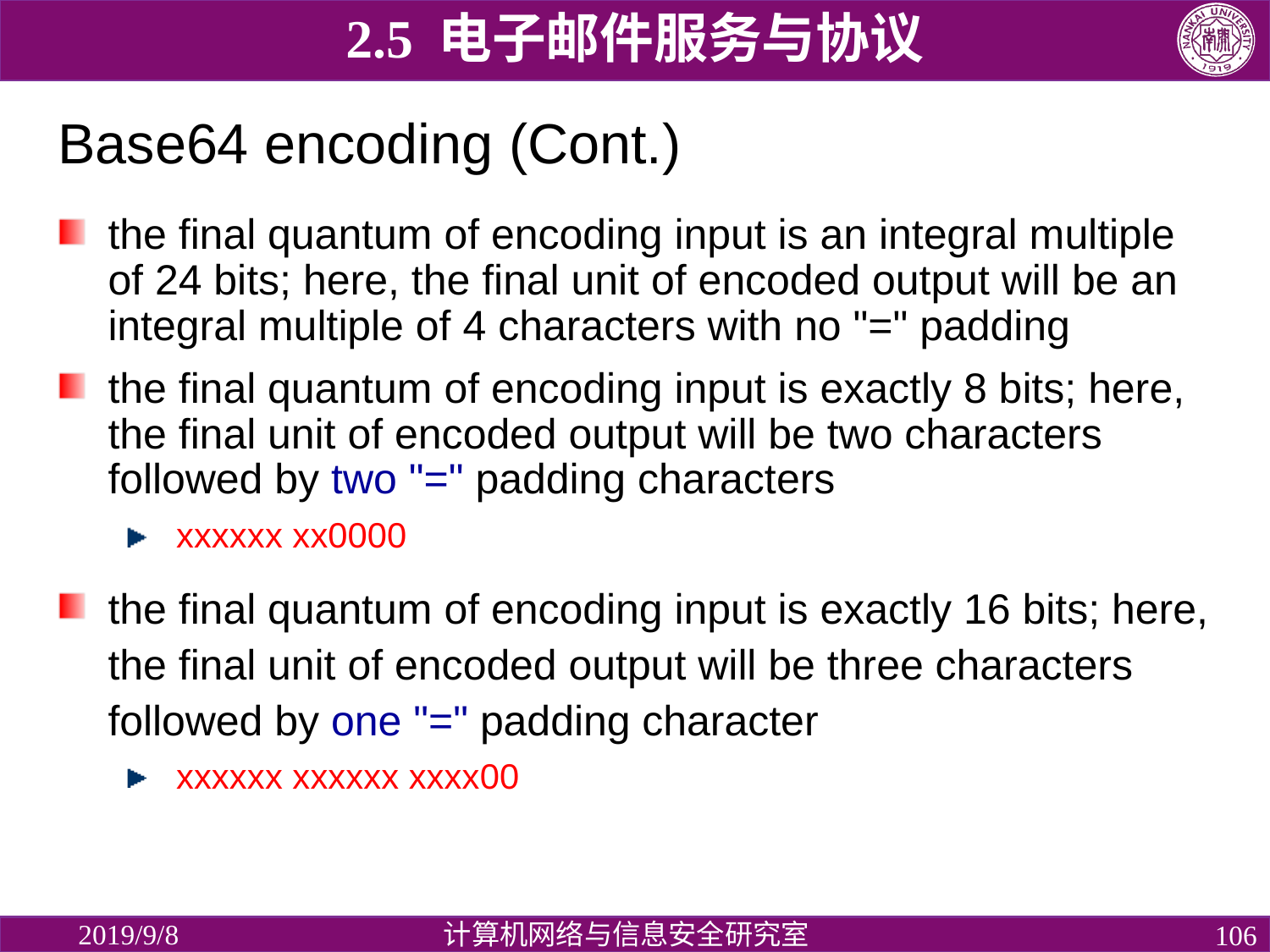

2.5 电子邮件服务与协议
# Base64 encoding (Cont.)
the final quantum of encoding input is an integral multiple of 24 bits; here, the final unit of encoded output will be an integral multiple of 4 characters with no "=" padding
the final quantum of encoding input is exactly 8 bits; here, the final unit of encoded output will be two characters followed by two "=" padding characters
xxxxxx xx0000
the final quantum of encoding input is exactly 16 bits; here, the final unit of encoded output will be three characters followed by one "=" padding character
xxxxxx xxxxxx xxxx00